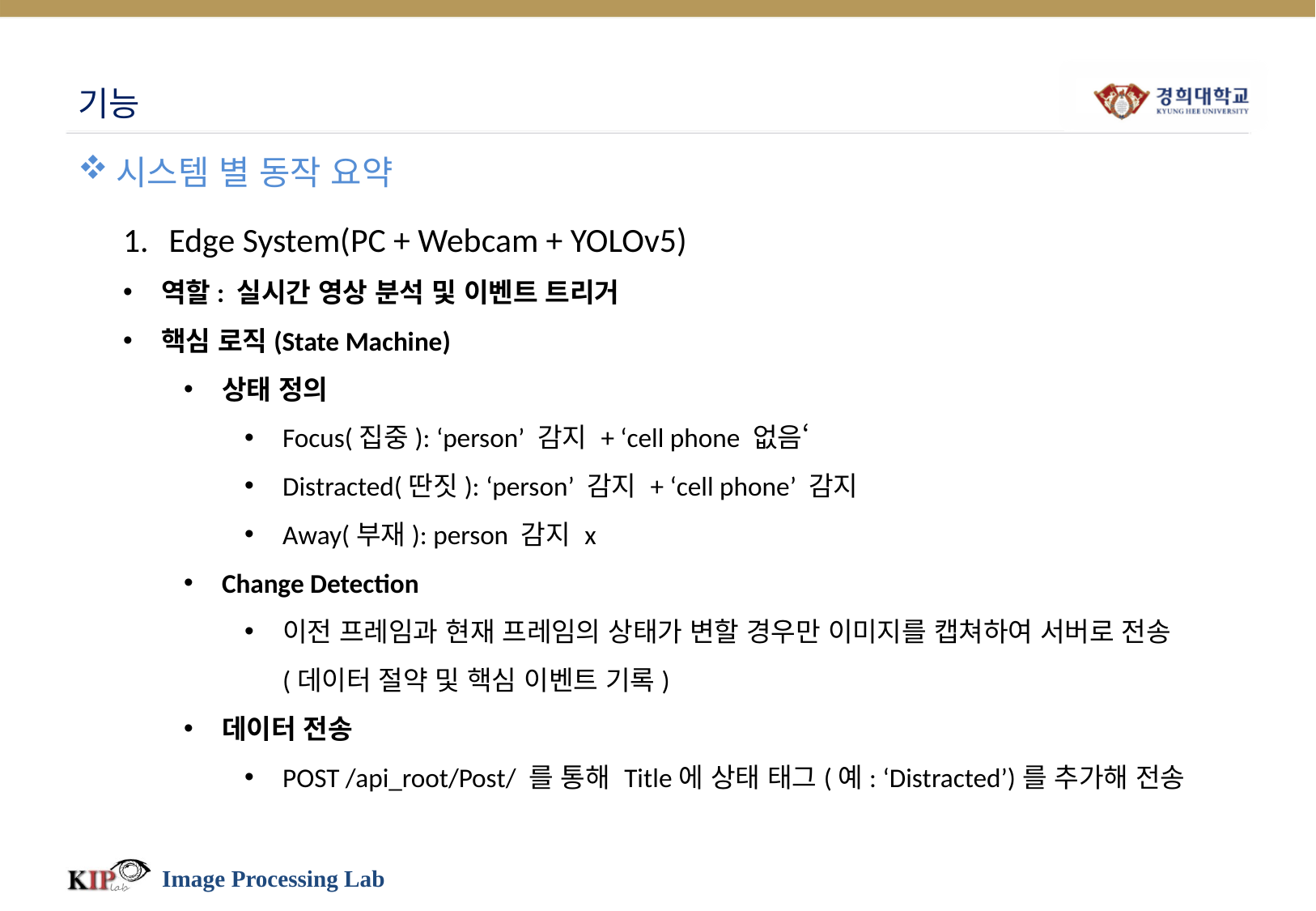

# 기능
시스템 별 동작 요약
Edge System(PC + Webcam + YOLOv5)
역할: 실시간 영상 분석 및 이벤트 트리거
핵심 로직(State Machine)
상태 정의
Focus(집중): ‘person’ 감지 + ‘cell phone 없음‘
Distracted(딴짓): ‘person’ 감지 + ‘cell phone’ 감지
Away(부재): person 감지 x
Change Detection
이전 프레임과 현재 프레임의 상태가 변할 경우만 이미지를 캡쳐하여 서버로 전송(데이터 절약 및 핵심 이벤트 기록)
데이터 전송
POST /api_root/Post/ 를 통해 Title에 상태 태그(예: ‘Distracted’)를 추가해 전송
Image Processing Lab